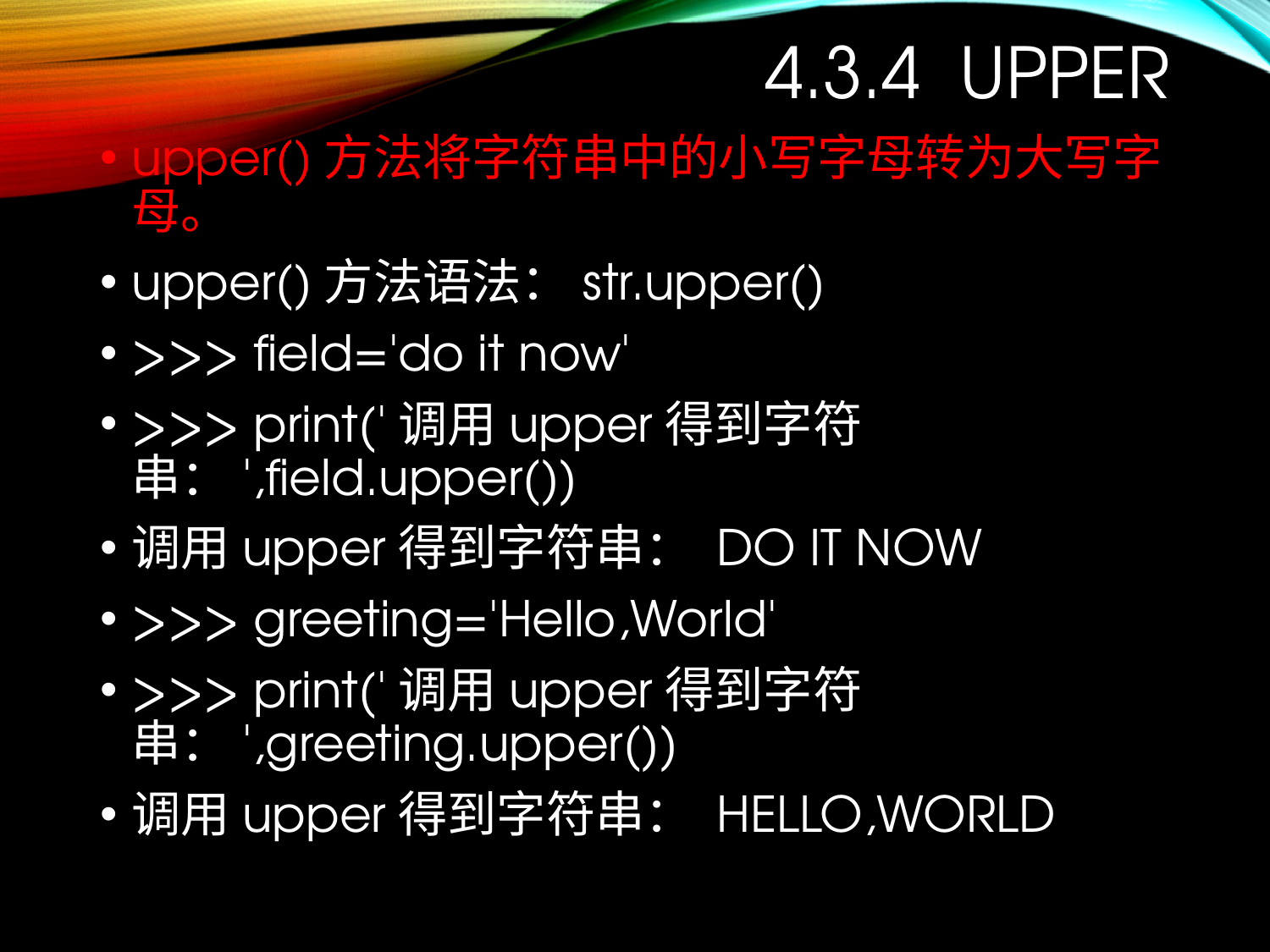

# 4.3.4  upper
upper()方法将字符串中的小写字母转为大写字母。
upper()方法语法：str.upper()
>>> field='do it now'
>>> print('调用upper得到字符串：',field.upper())
调用upper得到字符串： DO IT NOW
>>> greeting='Hello,World'
>>> print('调用upper得到字符串：',greeting.upper())
调用upper得到字符串： HELLO,WORLD